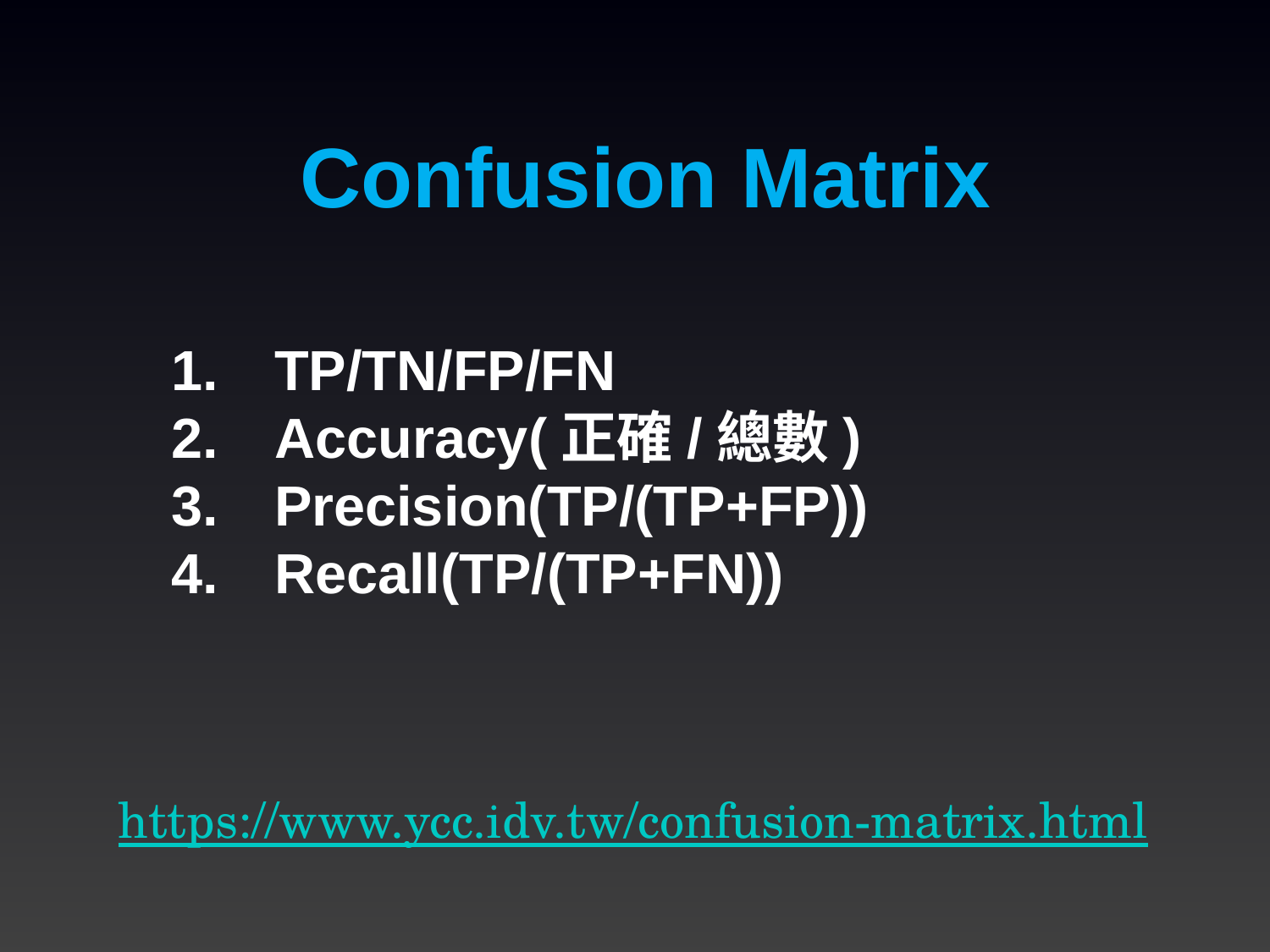

Confusion Matrix
TP/TN/FP/FN
Accuracy(正確/總數)
Precision(TP/(TP+FP))
Recall(TP/(TP+FN))
https://www.ycc.idv.tw/confusion-matrix.html